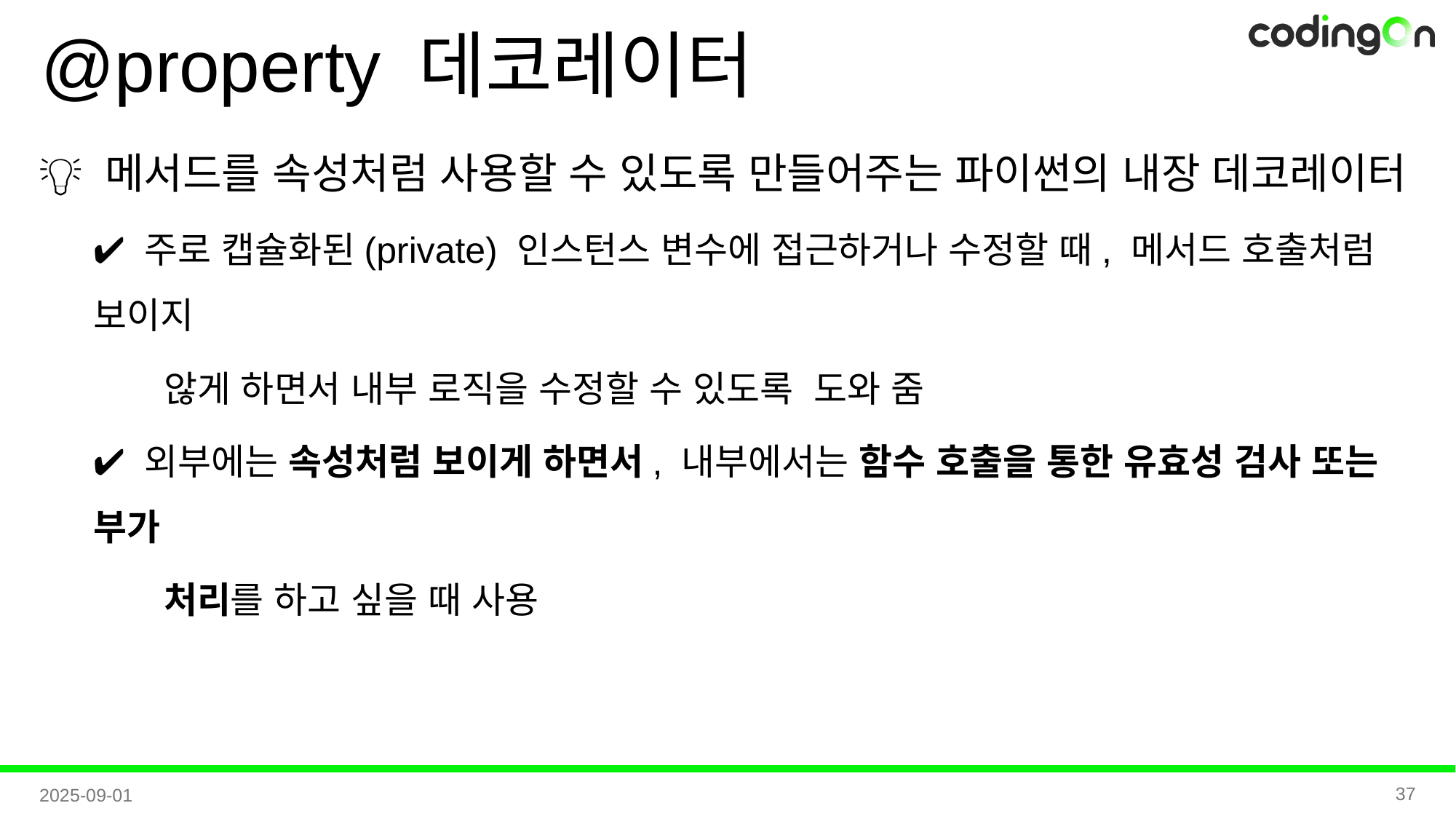

# @property 데코레이터
💡 메서드를 속성처럼 사용할 수 있도록 만들어주는 파이썬의 내장 데코레이터
✔️ 주로 캡슐화된(private) 인스턴스 변수에 접근하거나 수정할 때, 메서드 호출처럼 보이지
      않게 하면서 내부 로직을 수정할 수 있도록  도와 줌
✔️ 외부에는 속성처럼 보이게 하면서, 내부에서는 함수 호출을 통한 유효성 검사 또는 부가
      처리를 하고 싶을 때 사용
37
2025-09-01